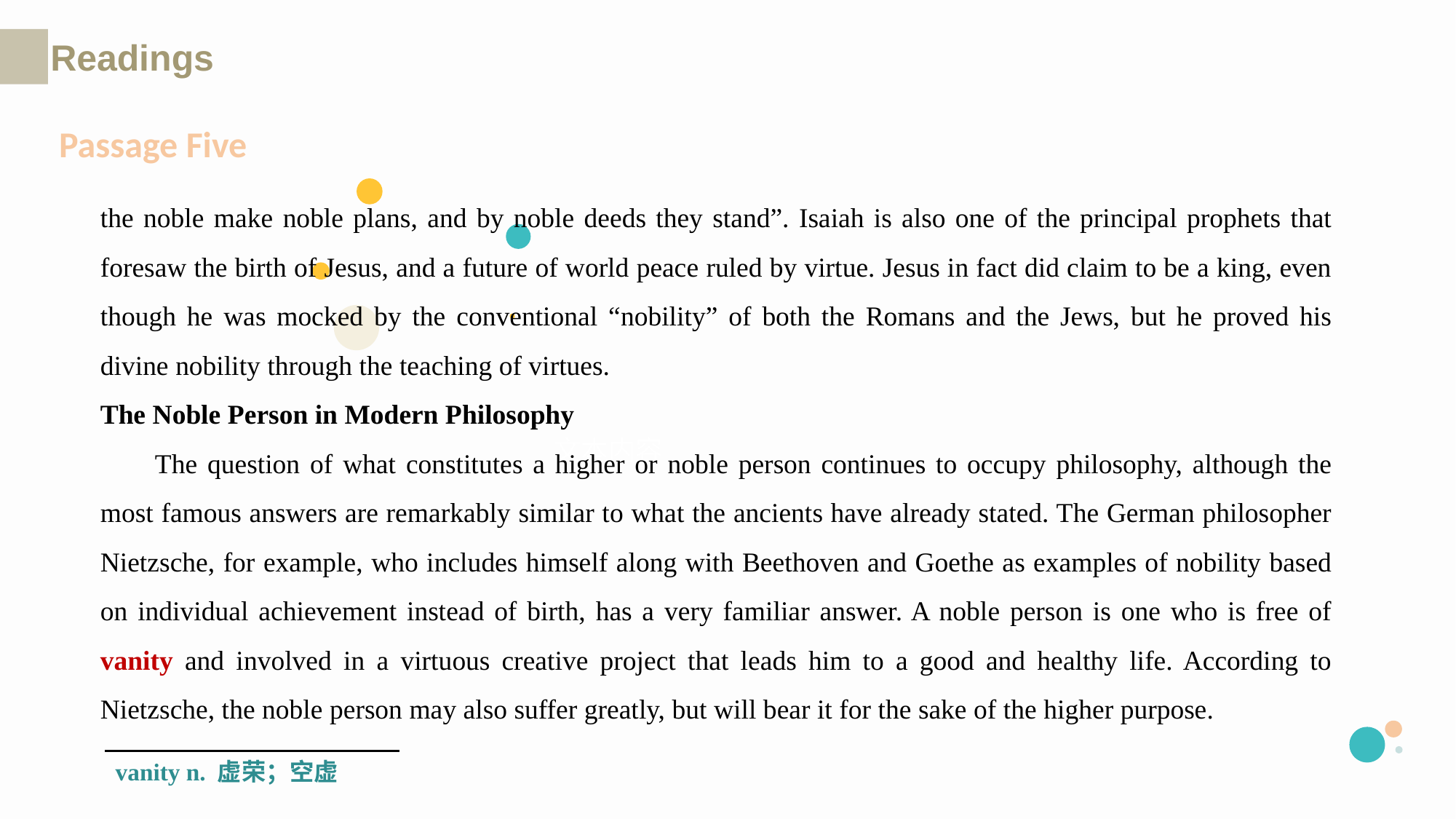

Readings
Passage Five

the noble make noble plans, and by noble deeds they stand”. Isaiah is also one of the principal prophets that foresaw the birth of Jesus, and a future of world peace ruled by virtue. Jesus in fact did claim to be a king, even though he was mocked by the conventional “nobility” of both the Romans and the Jews, but he proved his divine nobility through the teaching of virtues.
The Noble Person in Modern Philosophy
The question of what constitutes a higher or noble person continues to occupy philosophy, although the most famous answers are remarkably similar to what the ancients have already stated. The German philosopher Nietzsche, for example, who includes himself along with Beethoven and Goethe as examples of nobility based on individual achievement instead of birth, has a very familiar answer. A noble person is one who is free of vanity and involved in a virtuous creative project that leads him to a good and healthy life. According to Nietzsche, the noble person may also suffer greatly, but will bear it for the sake of the higher purpose.

文本内容
vanity n. 虚荣；空虚